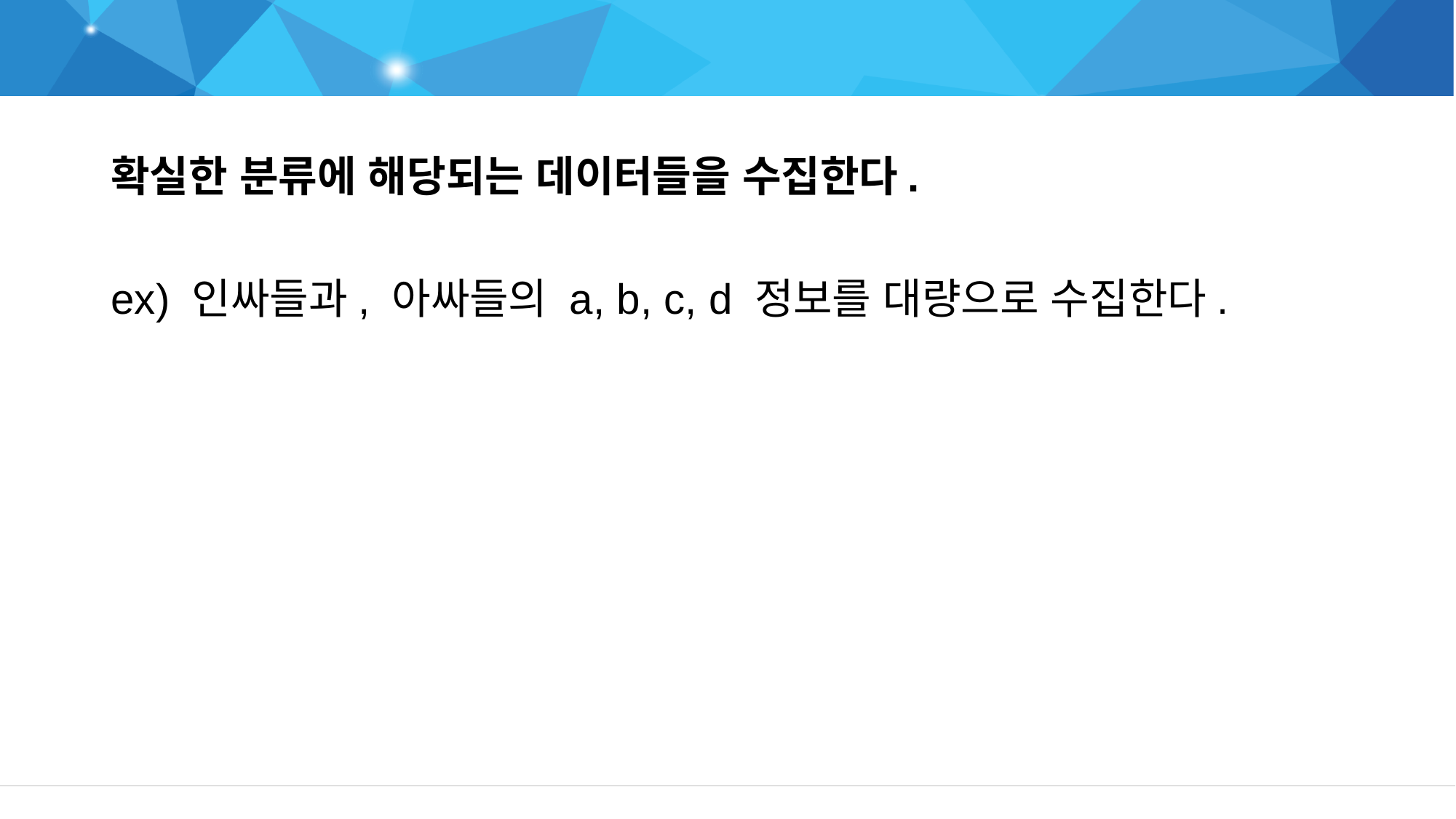

ML 과정 3 – 데이터 수집하기
확실한 분류에 해당되는 데이터들을 수집한다.

ex) 인싸들과, 아싸들의 a, b, c, d 정보를 대량으로 수집한다.